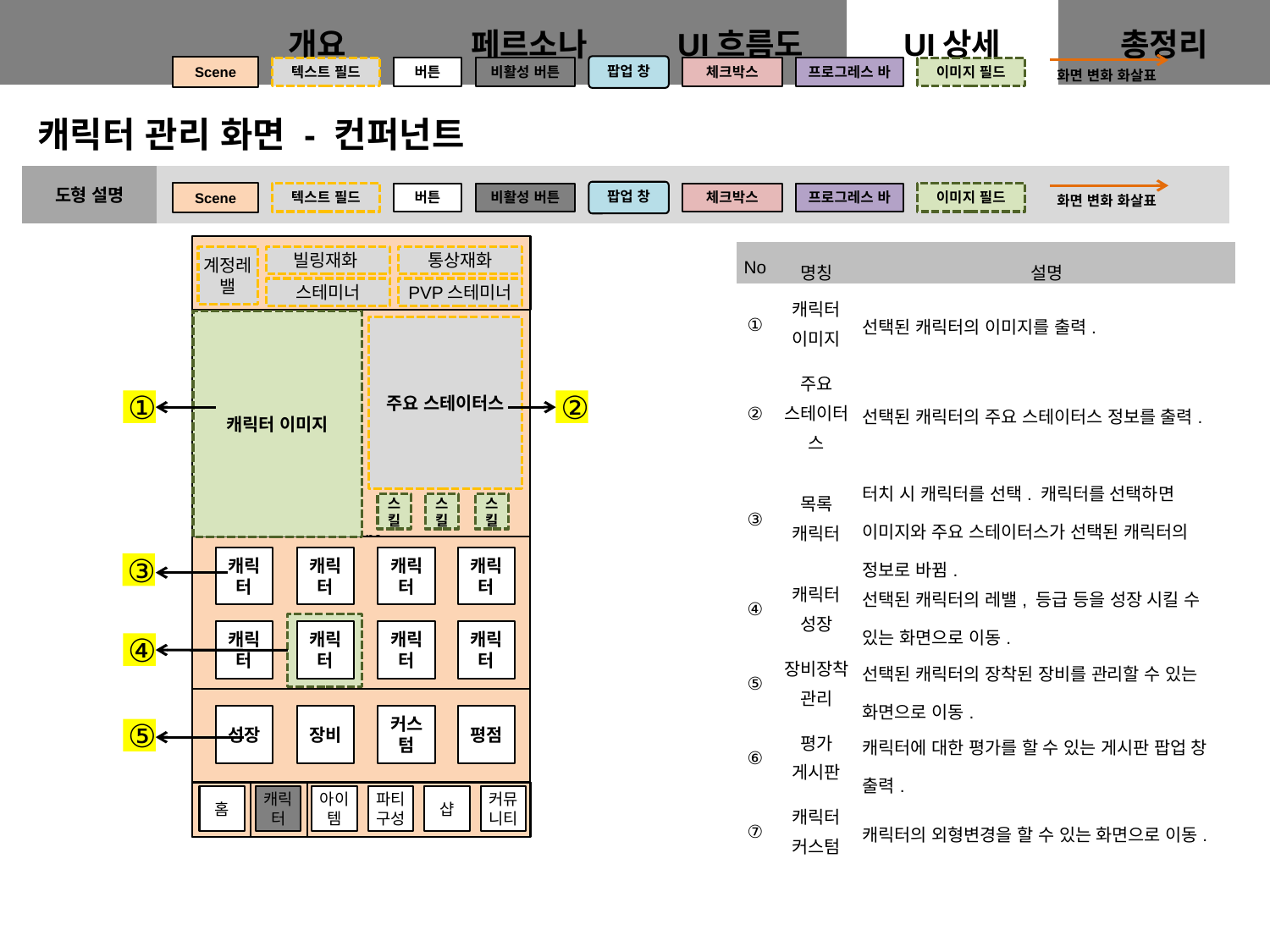

팝업 창
Scene
비활성 버튼
텍스트 필드
버튼
체크박스
프로그레스 바
이미지 필드
화면 변화 화살표
캐릭터 관리 화면 - 컨퍼넌트

Scene
| No | 명칭 | 설명 |
| --- | --- | --- |
| ① | 캐릭터 이미지 | 선택된 캐릭터의 이미지를 출력. |
| ② | 주요 스테이터스 | 선택된 캐릭터의 주요 스테이터스 정보를 출력. |
| ③ | 목록 캐릭터 | 터치 시 캐릭터를 선택. 캐릭터를 선택하면 이미지와 주요 스테이터스가 선택된 캐릭터의 정보로 바뀜. |
| ④ | 캐릭터 성장 | 선택된 캐릭터의 레밸, 등급 등을 성장 시킬 수 있는 화면으로 이동. |
| ⑤ | 장비장착 관리 | 선택된 캐릭터의 장착된 장비를 관리할 수 있는 화면으로 이동. |
| ⑥ | 평가 게시판 | 캐릭터에 대한 평가를 할 수 있는 게시판 팝업 창 출력. |
| ⑦ | 캐릭터 커스텀 | 캐릭터의 외형변경을 할 수 있는 화면으로 이동. |
빌링재화
통상재화
계정레밸
스테미너
PVP스테미너
캐릭터 이미지
주요 스테이터스
②
①
스킬
스킬
스킬

캐릭터
캐릭터
캐릭터
캐릭터
③

캐릭터
캐릭터
캐릭터
캐릭터
④

성장
장비
커스텀
평점
⑤

홈
캐릭터
아이템
파티구성
샵
커뮤니티